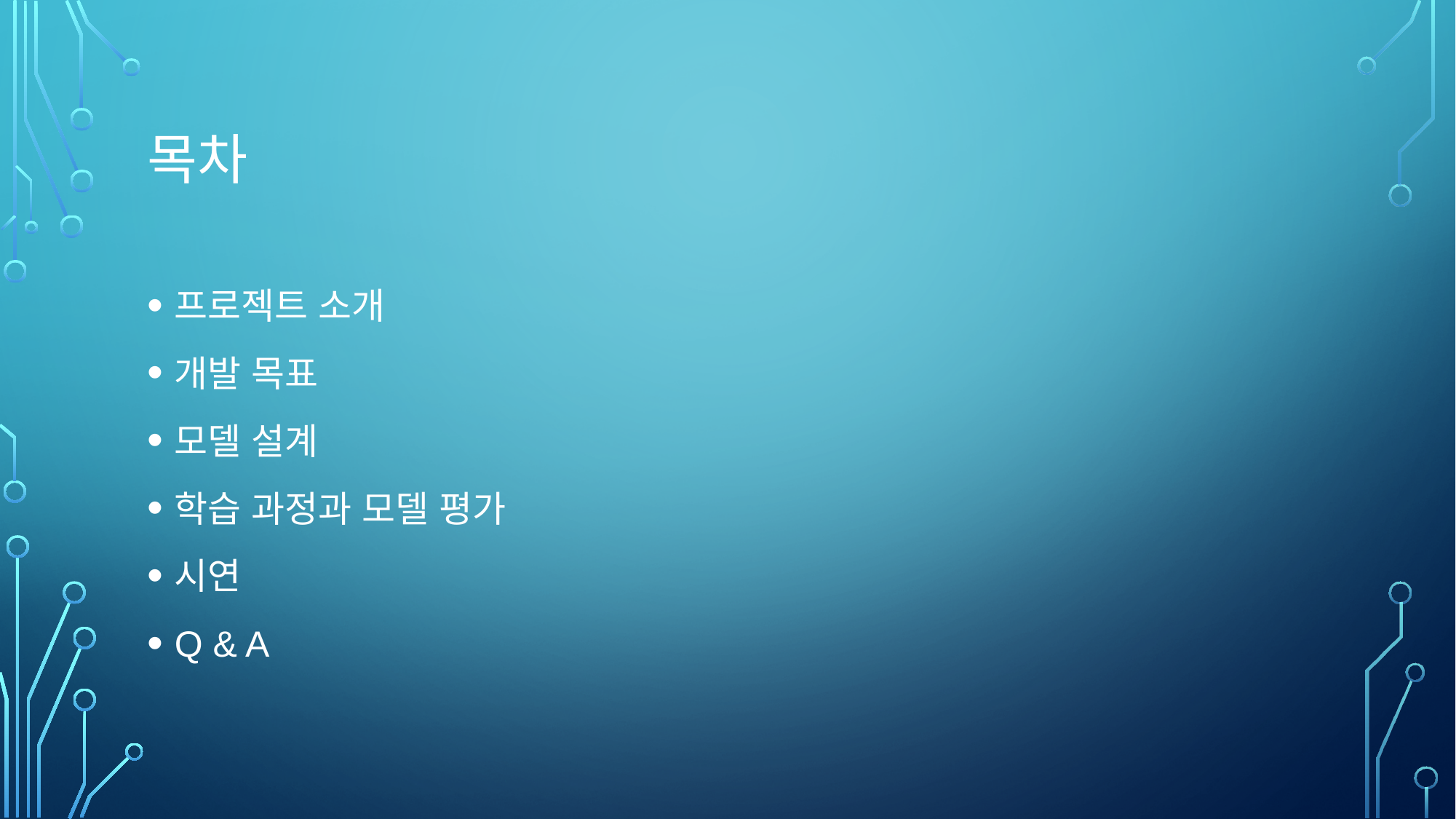

# 목차
프로젝트 소개
개발 목표
모델 설계
학습 과정과 모델 평가
시연
Q & A